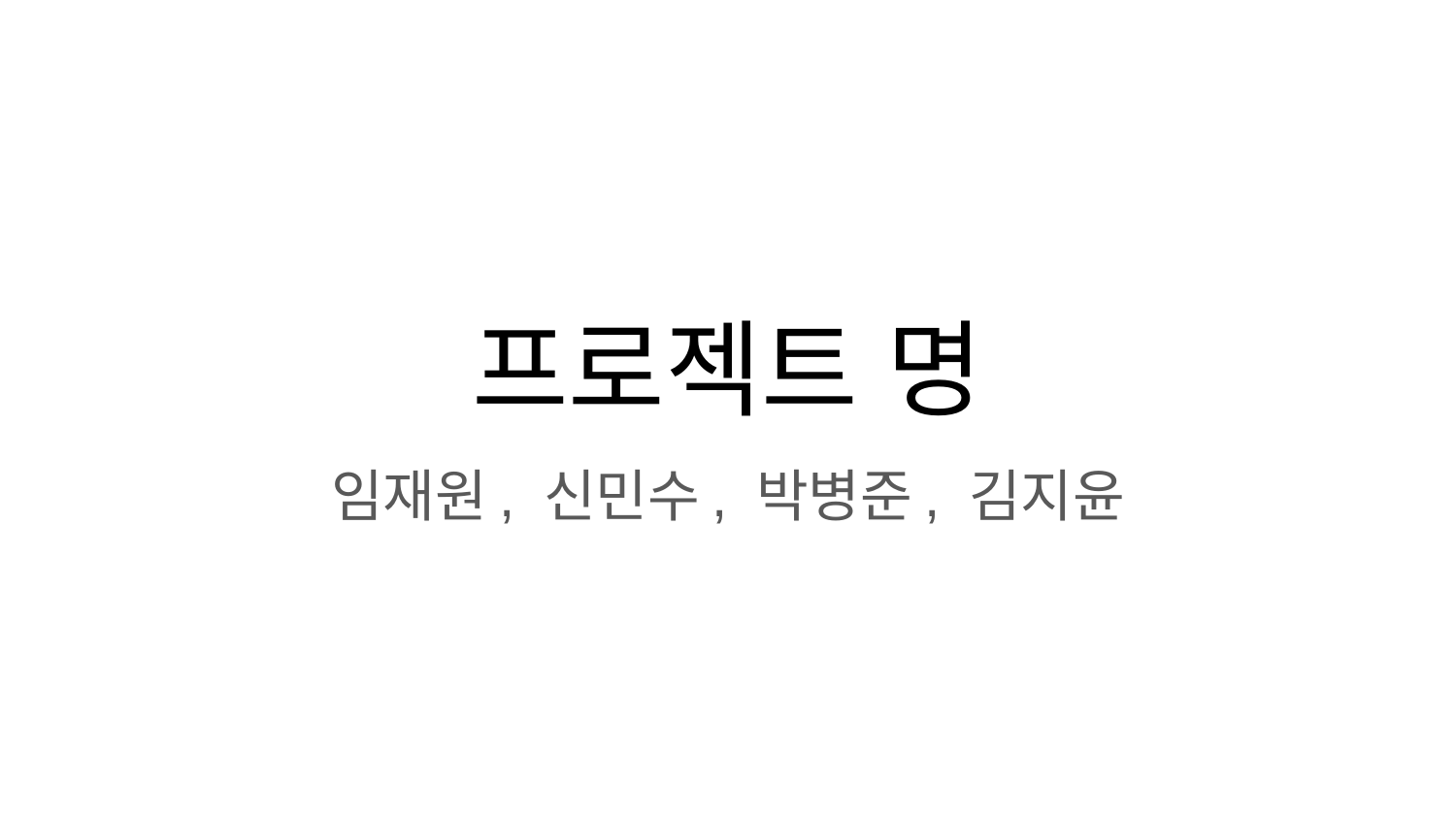

# 프로젝트 명
임재원, 신민수, 박병준, 김지윤